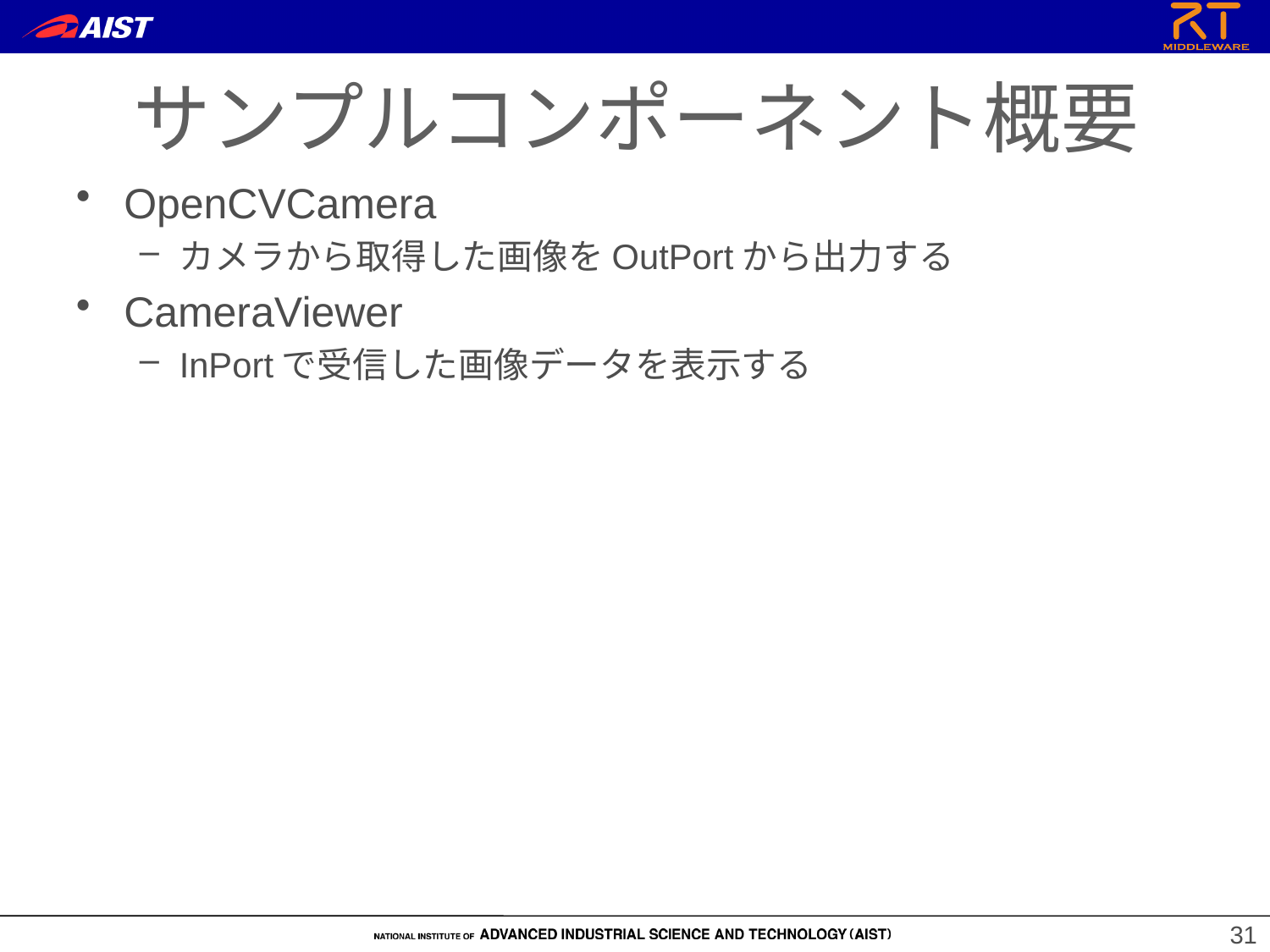

サンプルコンポーネント概要
OpenCVCamera
カメラから取得した画像をOutPortから出力する
CameraViewer
InPortで受信した画像データを表示する

31